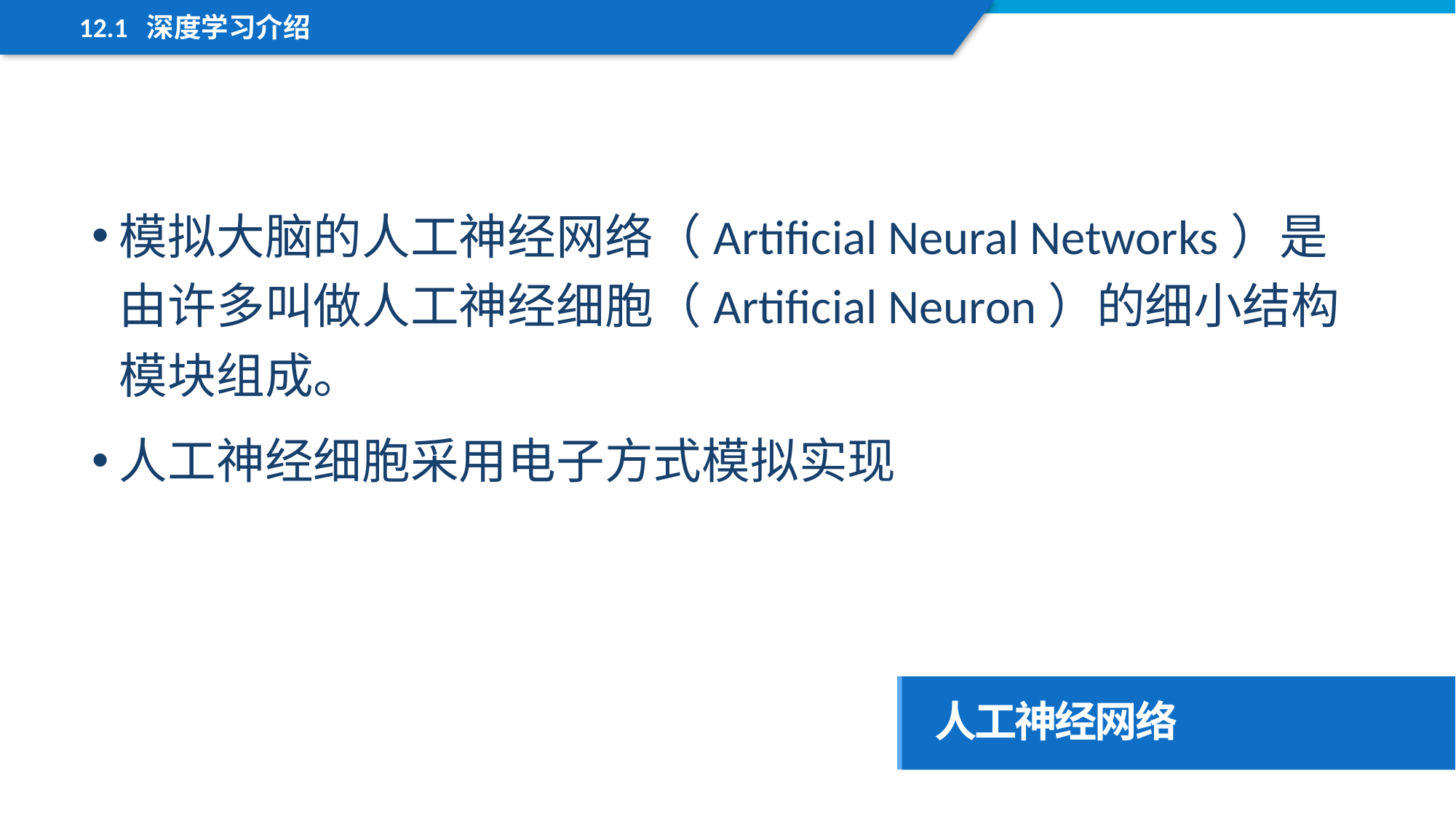

12.1  深度学习介绍
模拟大脑的人工神经网络（Artificial Neural Networks）是由许多叫做人工神经细胞（Artificial Neuron）的细小结构模块组成。
人工神经细胞采用电子方式模拟实现
人工神经网络